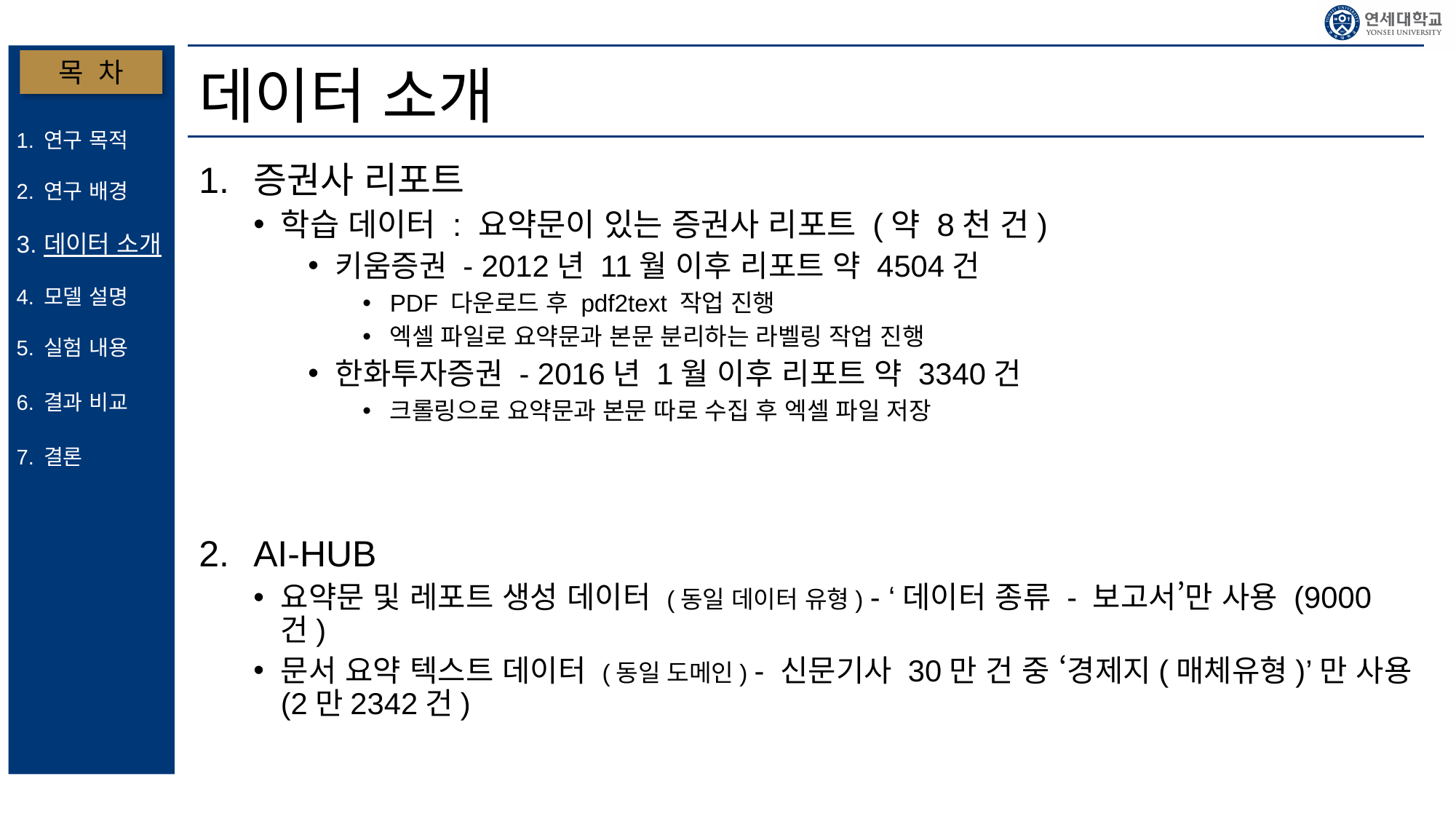

# 데이터 소개
목  차
연구 목적

연구 배경

데이터 소개

모델 설명

실험 내용

결과 비교

결론
증권사 리포트
학습 데이터 : 요약문이 있는 증권사 리포트 (약 8천 건)
키움증권 - 2012년 11월 이후 리포트 약 4504건
PDF 다운로드 후 pdf2text 작업 진행
엑셀 파일로 요약문과 본문 분리하는 라벨링 작업 진행
한화투자증권 - 2016년 1월 이후 리포트 약 3340건
크롤링으로 요약문과 본문 따로 수집 후 엑셀 파일 저장

AI-HUB
요약문 및 레포트 생성 데이터 (동일 데이터 유형) - ‘데이터 종류 - 보고서’만 사용 (9000건)
문서 요약 텍스트 데이터 (동일 도메인) - 신문기사 30만 건 중 ‘경제지(매체유형)’만 사용(2만2342건)